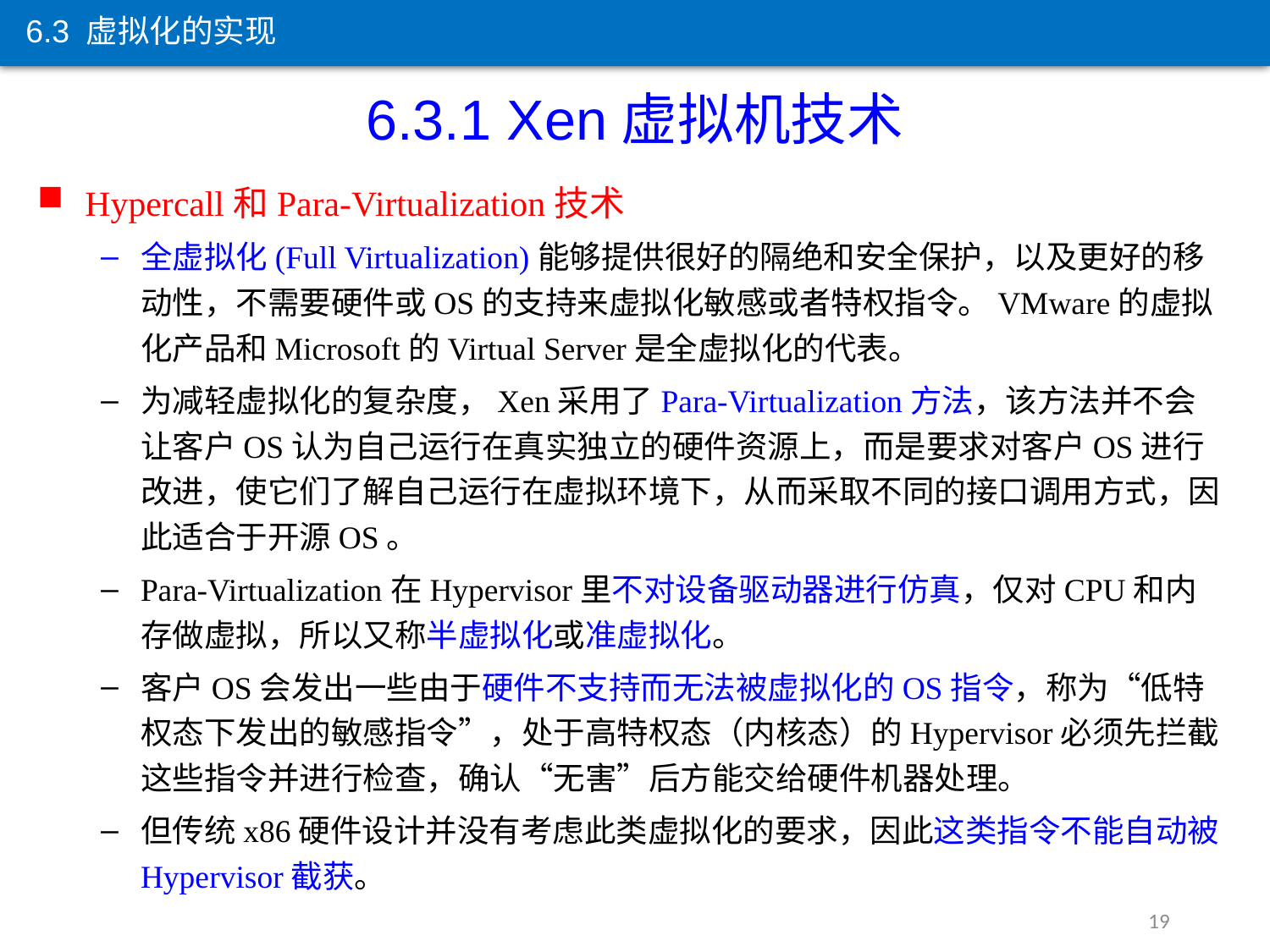

6.3 虚拟化的实现
6.3.1 Xen虚拟机技术
Hypercall和Para-Virtualization技术
全虚拟化(Full Virtualization)能够提供很好的隔绝和安全保护，以及更好的移动性，不需要硬件或OS的支持来虚拟化敏感或者特权指令。VMware的虚拟化产品和Microsoft的Virtual Server是全虚拟化的代表。
为减轻虚拟化的复杂度，Xen采用了Para-Virtualization方法，该方法并不会让客户OS认为自己运行在真实独立的硬件资源上，而是要求对客户OS进行改进，使它们了解自己运行在虚拟环境下，从而采取不同的接口调用方式，因此适合于开源OS。
Para-Virtualization在Hypervisor里不对设备驱动器进行仿真，仅对CPU和内存做虚拟，所以又称半虚拟化或准虚拟化。
客户OS会发出一些由于硬件不支持而无法被虚拟化的OS指令，称为“低特权态下发出的敏感指令”，处于高特权态（内核态）的Hypervisor必须先拦截这些指令并进行检查，确认“无害”后方能交给硬件机器处理。
但传统x86硬件设计并没有考虑此类虚拟化的要求，因此这类指令不能自动被Hypervisor截获。
19